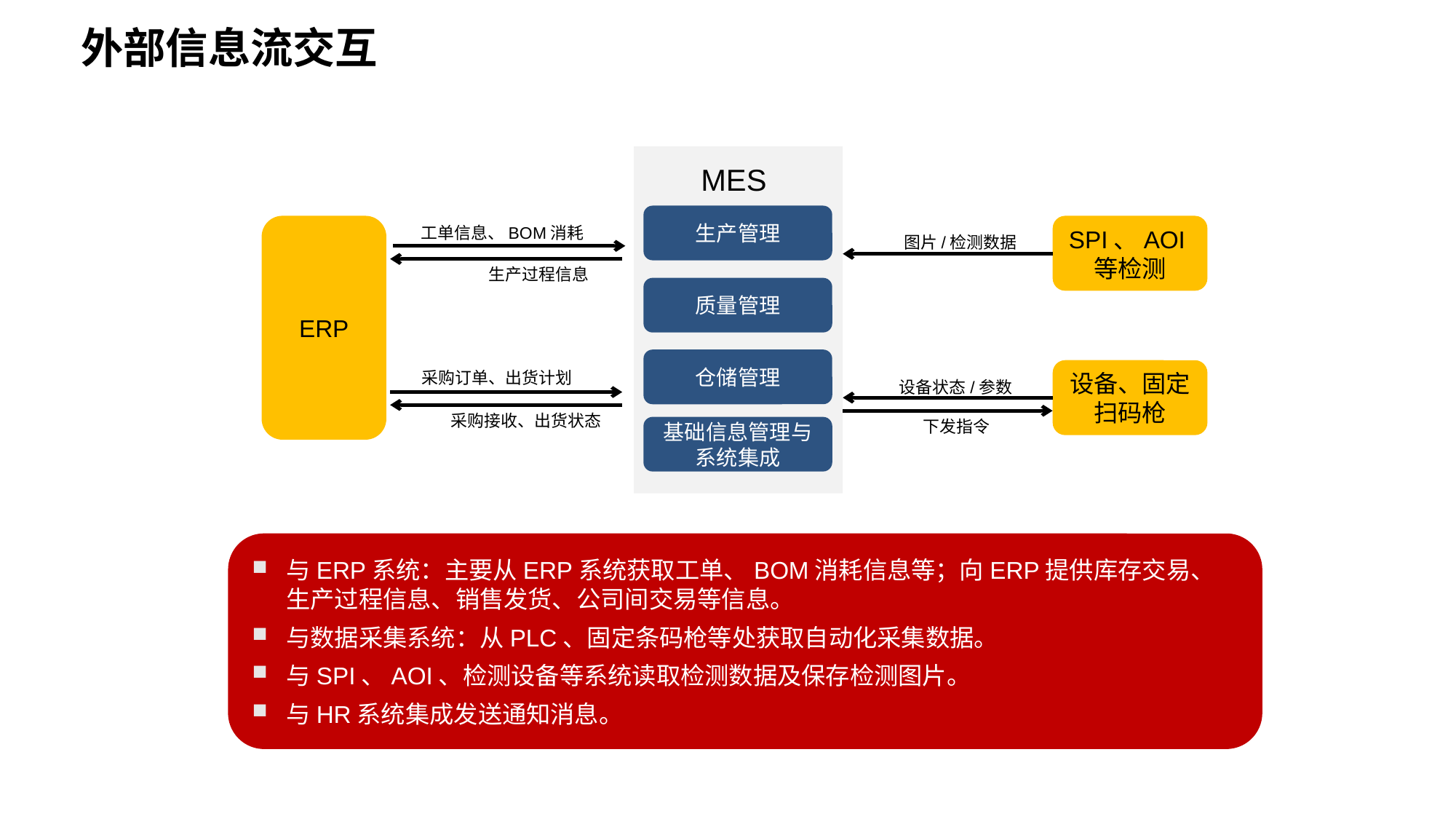

# 外部信息流交互

MES
生产管理
ERP
SPI、AOI等检测
工单信息、BOM消耗
图片/检测数据
生产过程信息
质量管理
仓储管理
设备、固定扫码枪
采购订单、出货计划
设备状态/参数
采购接收、出货状态
基础信息管理与系统集成
下发指令

与ERP系统：主要从ERP系统获取工单、BOM消耗信息等；向ERP提供库存交易、生产过程信息、销售发货、公司间交易等信息。
与数据采集系统：从PLC、固定条码枪等处获取自动化采集数据。
与SPI、AOI、检测设备等系统读取检测数据及保存检测图片。
与HR系统集成发送通知消息。